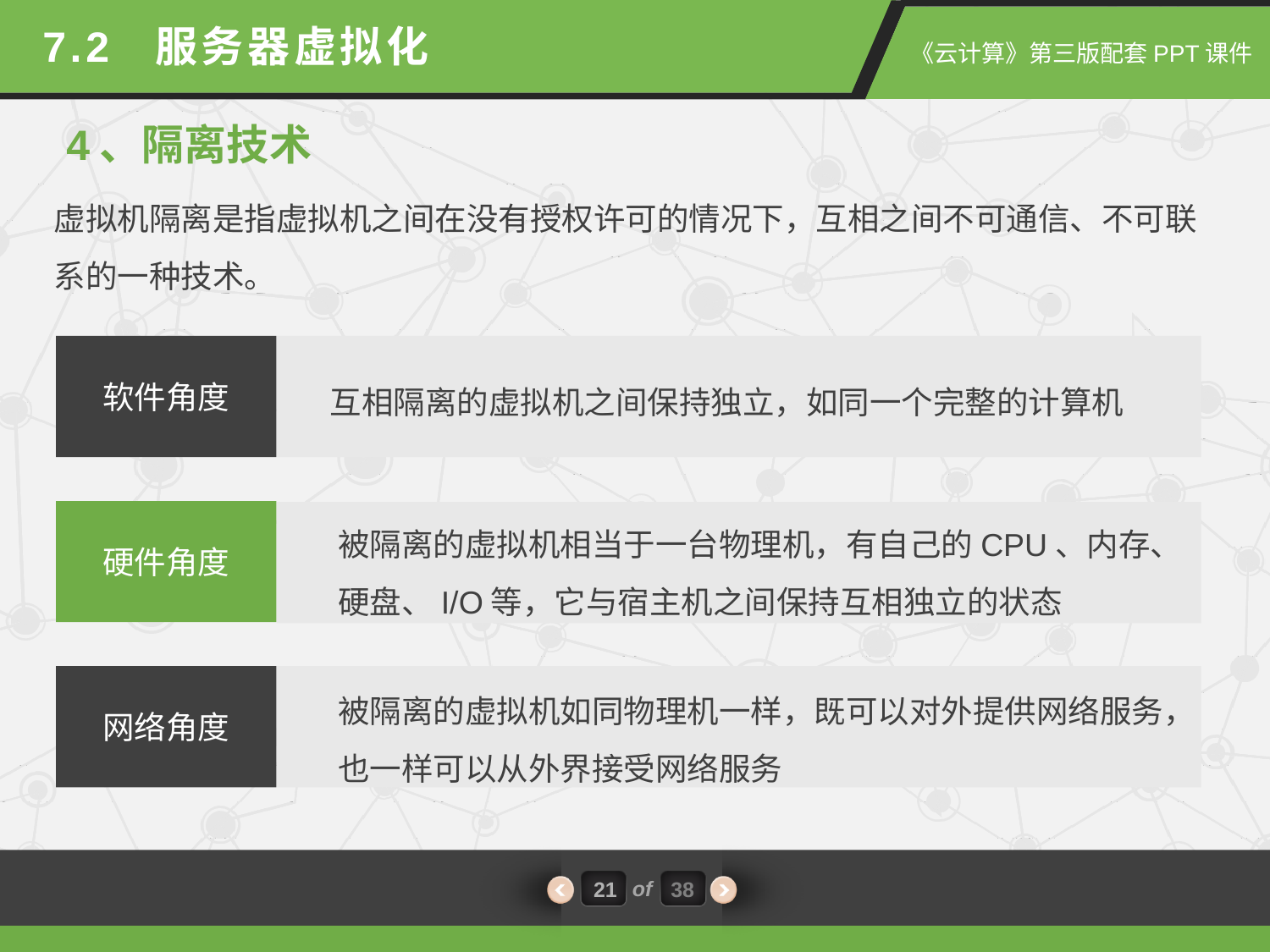

7.2  服务器虚拟化
4、隔离技术
虚拟机隔离是指虚拟机之间在没有授权许可的情况下，互相之间不可通信、不可联系的一种技术。
软件角度

互相隔离的虚拟机之间保持独立，如同一个完整的计算机
被隔离的虚拟机相当于一台物理机，有自己的CPU、内存、硬盘、I/O等，它与宿主机之间保持互相独立的状态
硬件角度

网络角度

被隔离的虚拟机如同物理机一样，既可以对外提供网络服务，也一样可以从外界接受网络服务
21